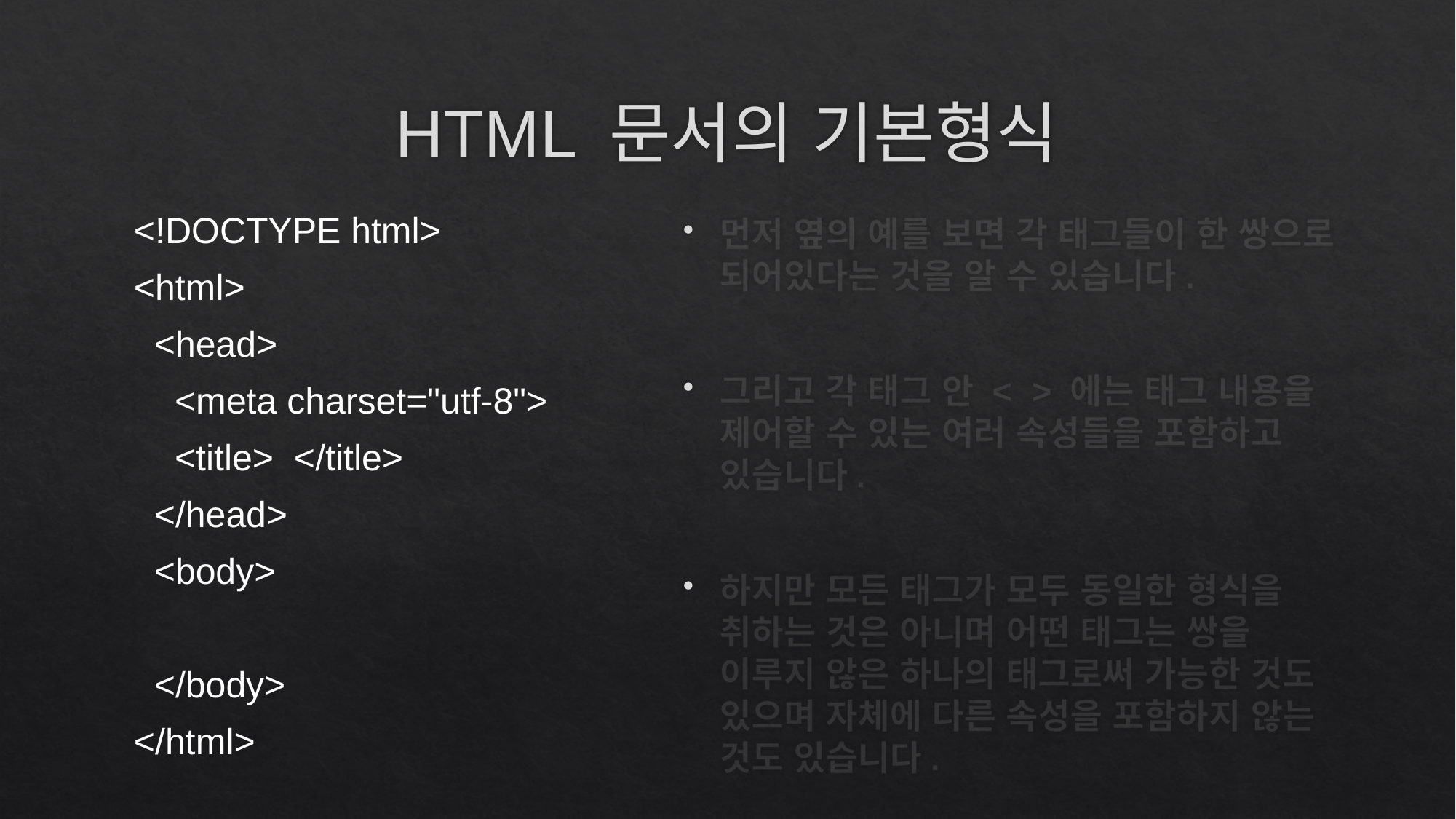

# HTML 문서의 기본형식
<!DOCTYPE html>
<html>
  <head>
    <meta charset="utf-8">
    <title>  </title>
  </head>
  <body>

  </body>
</html>
먼저 옆의 예를 보면 각 태그들이 한 쌍으로 되어있다는 것을 알 수 있습니다.

그리고 각 태그 안 <  > 에는 태그 내용을 제어할 수 있는 여러 속성들을 포함하고 있습니다.

하지만 모든 태그가 모두 동일한 형식을 취하는 것은 아니며 어떤 태그는 쌍을 이루지 않은 하나의 태그로써 가능한 것도 있으며 자체에 다른 속성을 포함하지 않는 것도 있습니다.